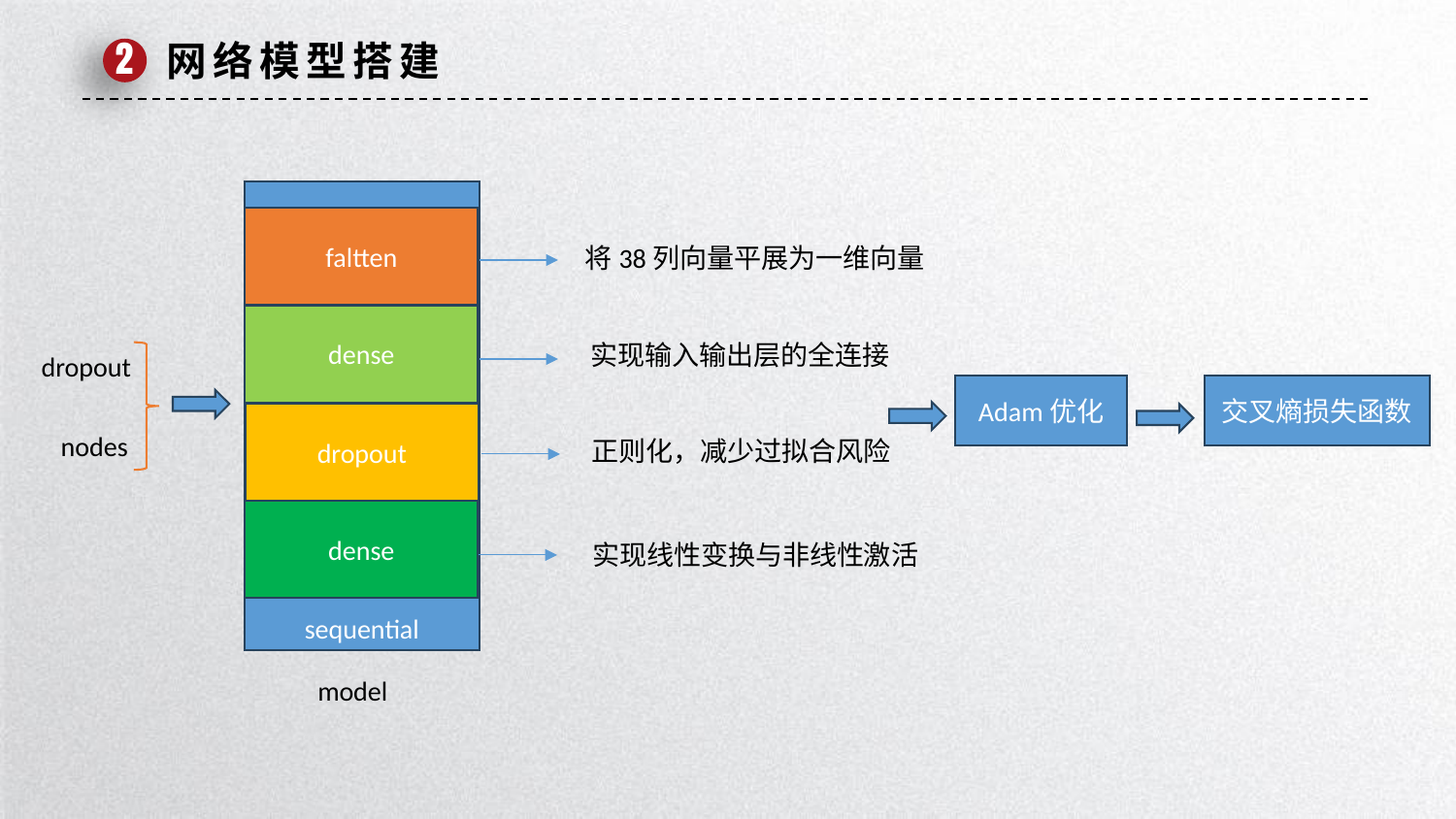

网络模型搭建
2

sequential
faltten
将38列向量平展为一维向量
dense
实现输入输出层的全连接
dropout

Adam优化
交叉熵损失函数

dropout
nodes
正则化，减少过拟合风险
dense
实现线性变换与非线性激活
model